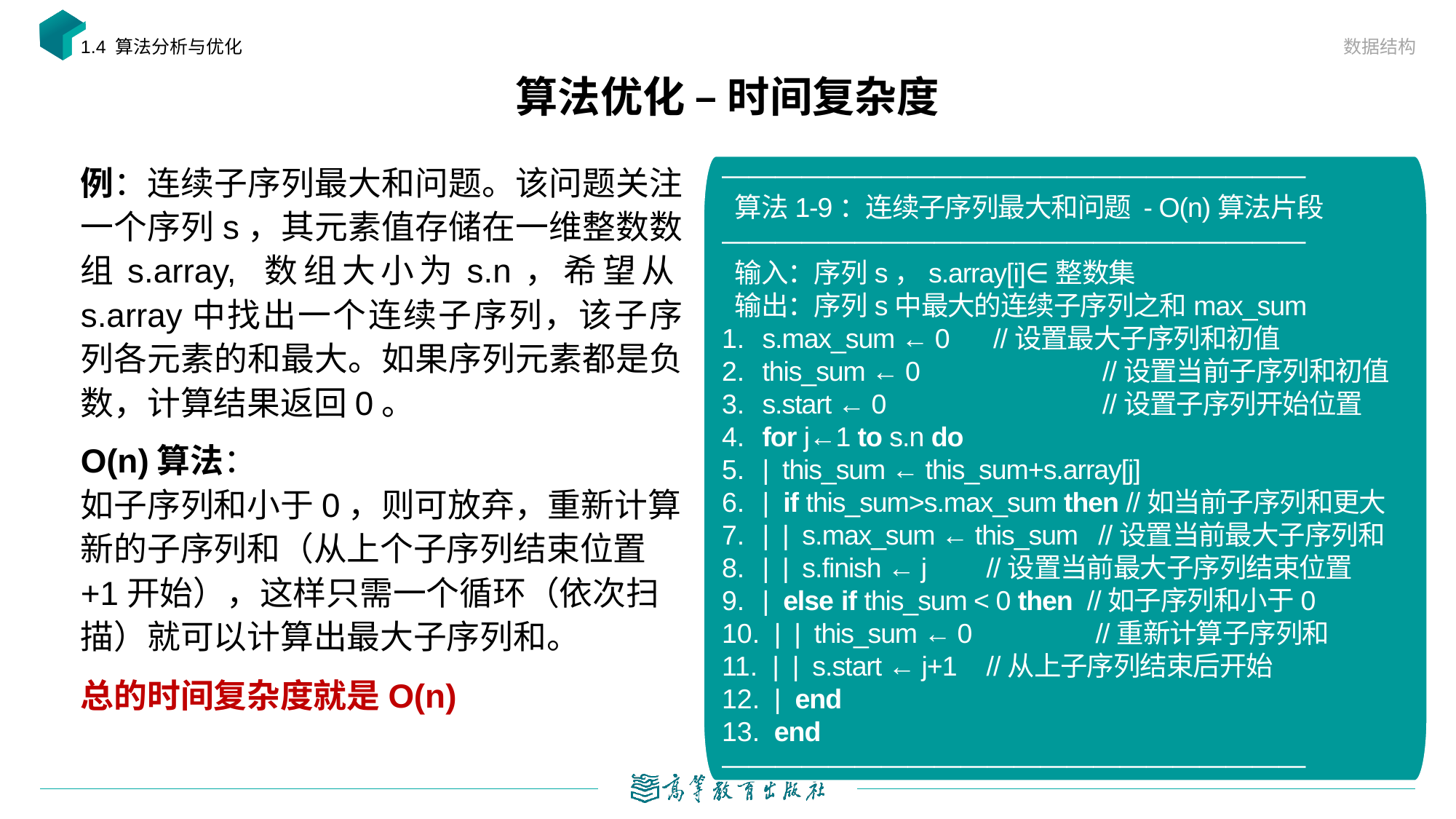

数据结构
1.4 算法分析与优化
# 算法优化 – 时间复杂度
例：连续子序列最大和问题。该问题关注一个序列s，其元素值存储在一维整数数组s.array, 数组大小为s.n，希望从s.array中找出一个连续子序列，该子序列各元素的和最大。如果序列元素都是负数，计算结果返回0。
——————————————————————
 算法1-9：连续子序列最大和问题 - O(n)算法片段
——————————————————————
 输入：序列s，s.array[i]∈整数集
 输出：序列s中最大的连续子序列之和max_sum
  s.max_sum ← 0	    //设置最大子序列和初值
  this_sum ← 0		    //设置当前子序列和初值
  s.start ← 0		    //设置子序列开始位置
  for j←1 to s.n do
  |  this_sum ← this_sum+s.array[j]
  |  if this_sum>s.max_sum then //如当前子序列和更大
  |  |  s.max_sum ← this_sum   //设置当前最大子序列和
  |  |  s.finish ← j	   //设置当前最大子序列结束位置
  |  else if this_sum < 0 then  //如子序列和小于0
  |  |  this_sum ← 0	   //重新计算子序列和
  |  |  s.start ← j+1	   //从上子序列结束后开始
  |  end
  end
——————————————————————
O(n)算法：
如子序列和小于0，则可放弃，重新计算新的子序列和（从上个子序列结束位置+1开始），这样只需一个循环（依次扫描）就可以计算出最大子序列和。
总的时间复杂度就是O(n)